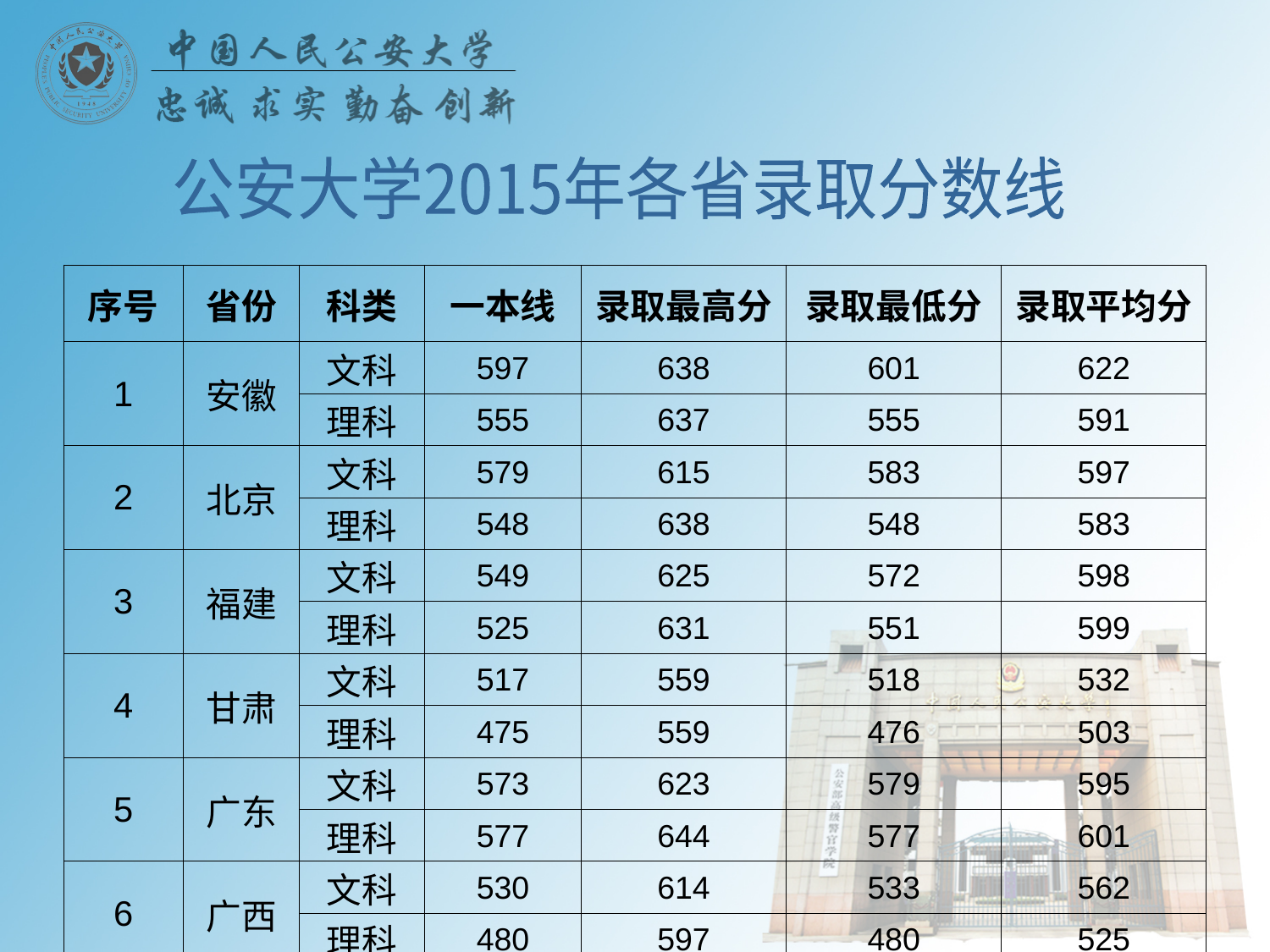

公安大学2015年各省录取分数线
|  |  |  |  |  |  |  |
| --- | --- | --- | --- | --- | --- | --- |
| 序号 | 省份 | 科类 | 一本线 | 录取最高分 | 录取最低分 | 录取平均分 |
| 1 | 安徽 | 文科 | 597 | 638 | 601 | 622 |
|  |  | 理科 | 555 | 637 | 555 | 591 |
| 2 | 北京 | 文科 | 579 | 615 | 583 | 597 |
|  |  | 理科 | 548 | 638 | 548 | 583 |
| 3 | 福建 | 文科 | 549 | 625 | 572 | 598 |
|  |  | 理科 | 525 | 631 | 551 | 599 |
| 4 | 甘肃 | 文科 | 517 | 559 | 518 | 532 |
|  |  | 理科 | 475 | 559 | 476 | 503 |
| 5 | 广东 | 文科 | 573 | 623 | 579 | 595 |
|  |  | 理科 | 577 | 644 | 577 | 601 |
| 6 | 广西 | 文科 | 530 | 614 | 533 | 562 |
|  |  | 理科 | 480 | 597 | 480 | 525 |